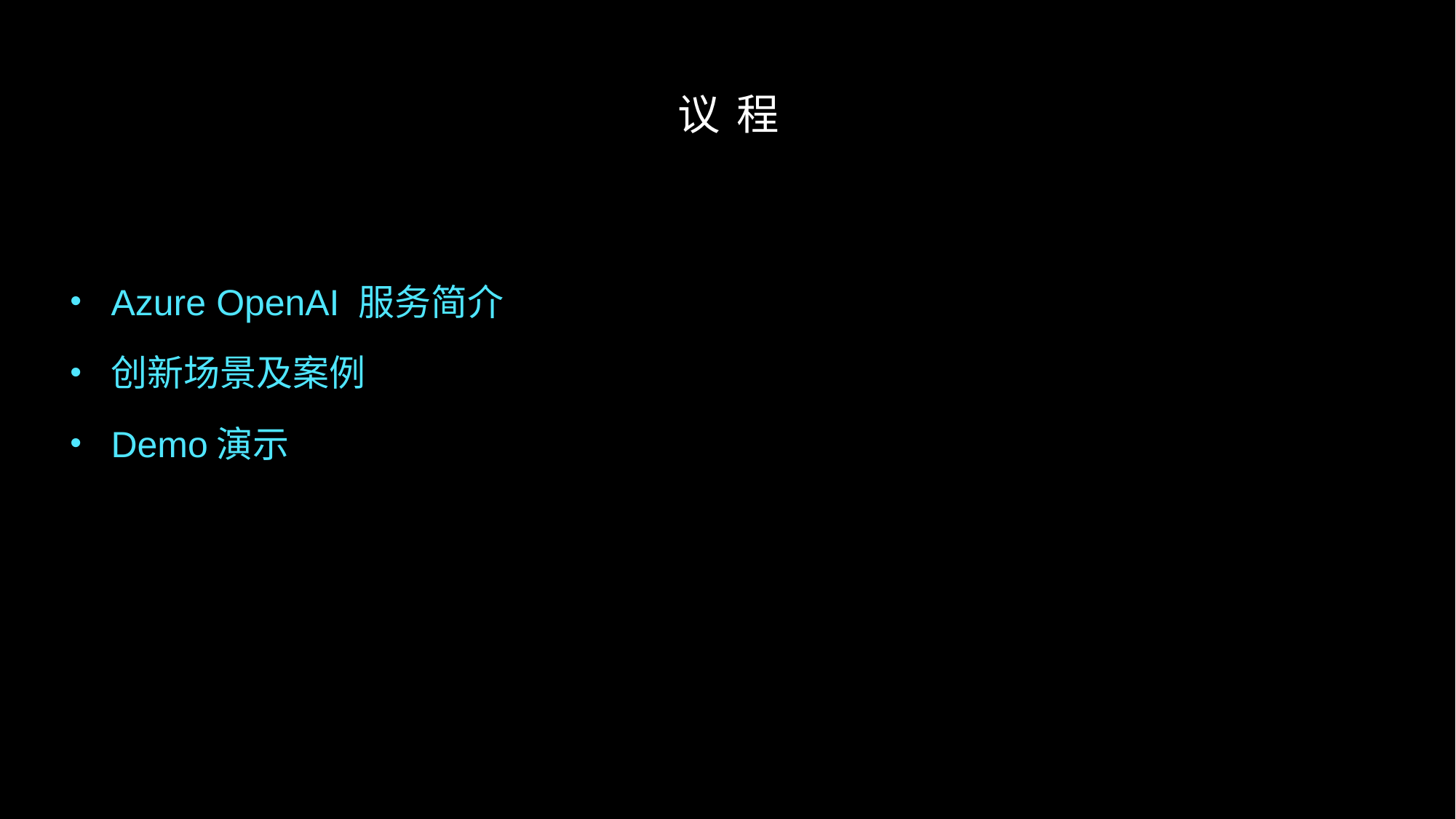

# 议  程
Azure OpenAI 服务简介
创新场景及案例
Demo演示